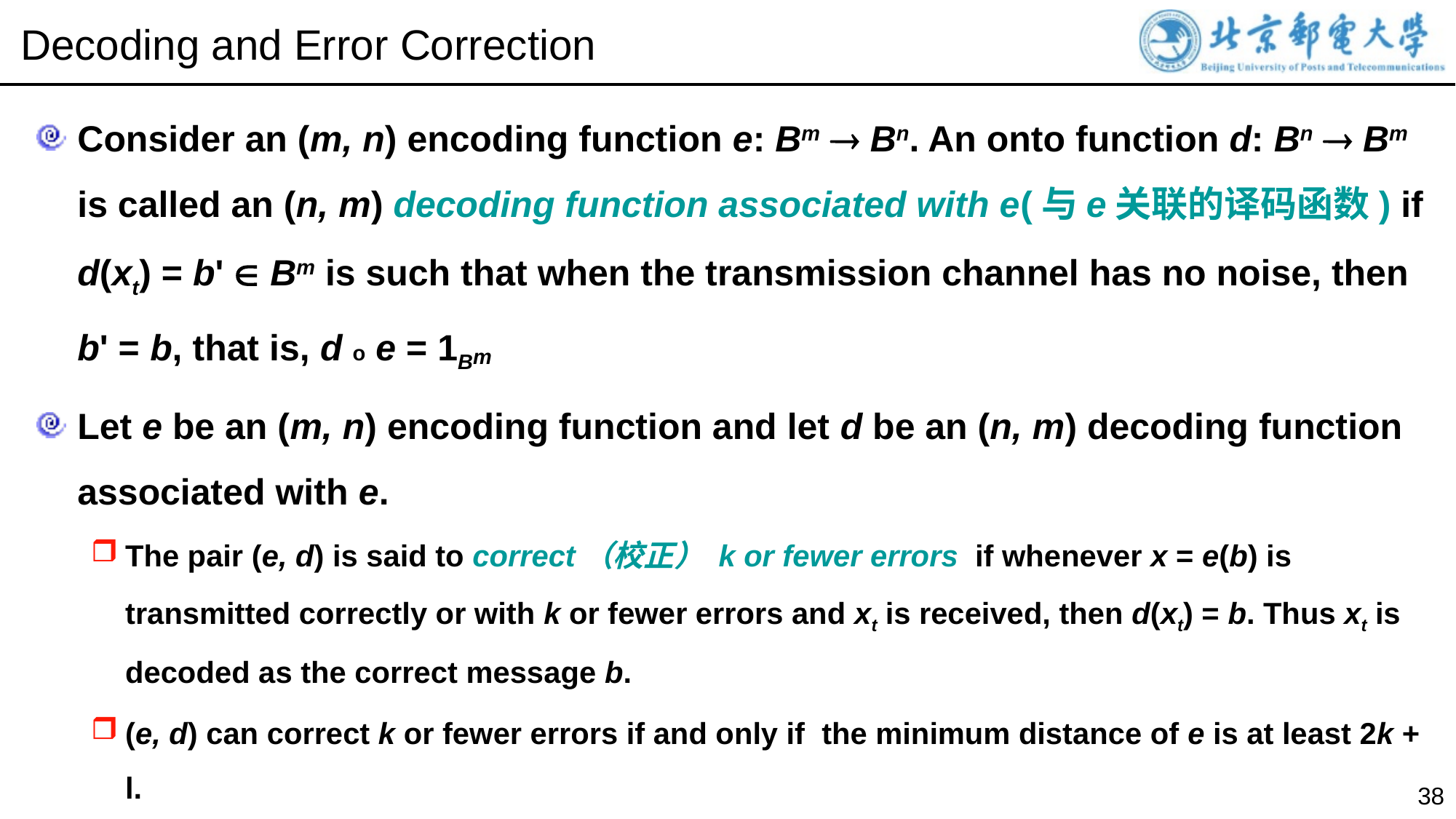

Decoding and Error Correction
Consider an (m, n) encoding function e: Bm → Bn. An onto function d: Bn → Bm is called an (n, m) decoding function associated with e(与e关联的译码函数) if d(xt) = b' ∈ Bm is such that when the transmission channel has no noise, then b' = b, that is, d o e = 1Bm
Let e be an (m, n) encoding function and let d be an (n, m) decoding function associated with e.
The pair (e, d) is said to correct（校正） k or fewer errors  if whenever x = e(b) is transmitted correctly or with k or fewer errors and xt is received, then d(xt) = b. Thus xt is decoded as the correct message b.
(e, d) can correct k or fewer errors if and only if  the minimum distance of e is at least 2k + l.